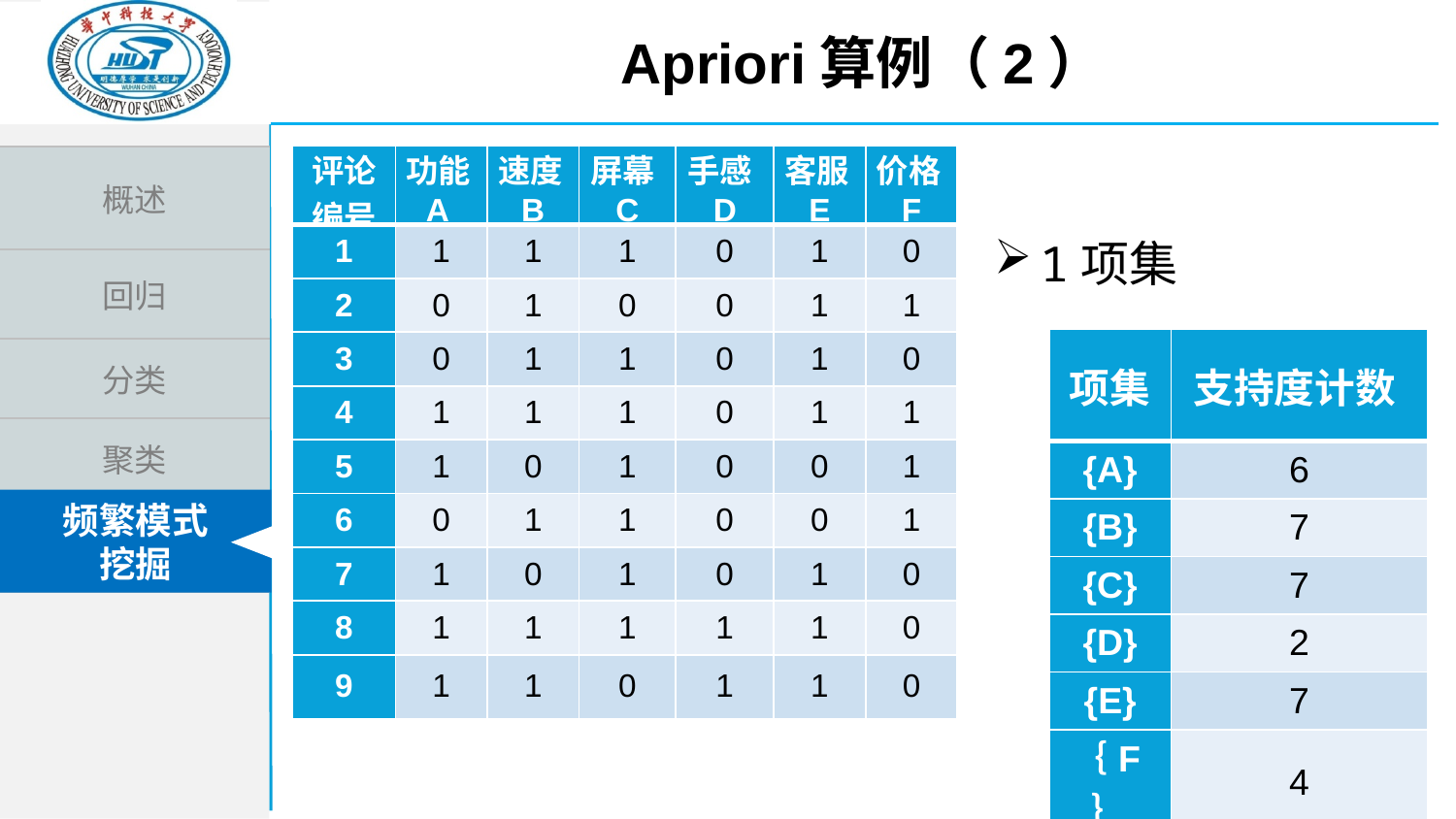

Apriori算例（2）
| 评论 编号 | 功能A | 速度B | 屏幕C | 手感D | 客服E | 价格F |
| --- | --- | --- | --- | --- | --- | --- |
| 1 | 1 | 1 | 1 | 0 | 1 | 0 |
| 2 | 0 | 1 | 0 | 0 | 1 | 1 |
| 3 | 0 | 1 | 1 | 0 | 1 | 0 |
| 4 | 1 | 1 | 1 | 0 | 1 | 1 |
| 5 | 1 | 0 | 1 | 0 | 0 | 1 |
| 6 | 0 | 1 | 1 | 0 | 0 | 1 |
| 7 | 1 | 0 | 1 | 0 | 1 | 0 |
| 8 | 1 | 1 | 1 | 1 | 1 | 0 |
| 9 | 1 | 1 | 0 | 1 | 1 | 0 |
1项集
| 项集 | 支持度计数 |
| --- | --- |
| {A} | 6 |
| {B} | 7 |
| {C} | 7 |
| {D} | 2 |
| {E} | 7 |
| ｛F｝ | 4 |